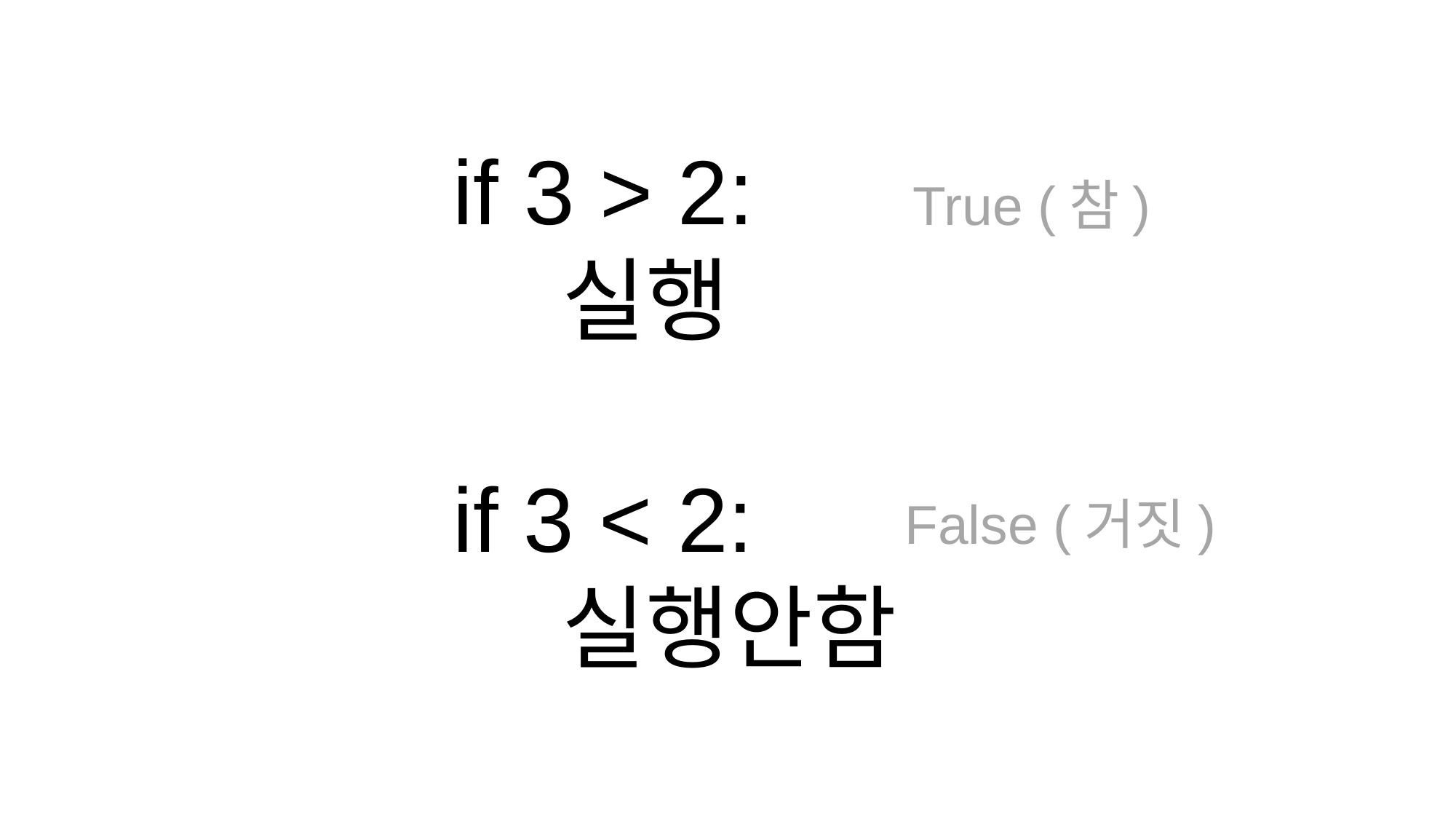

if 3 > 2:
	실행

if 3 < 2:
	실행안함
True (참)
False (거짓)